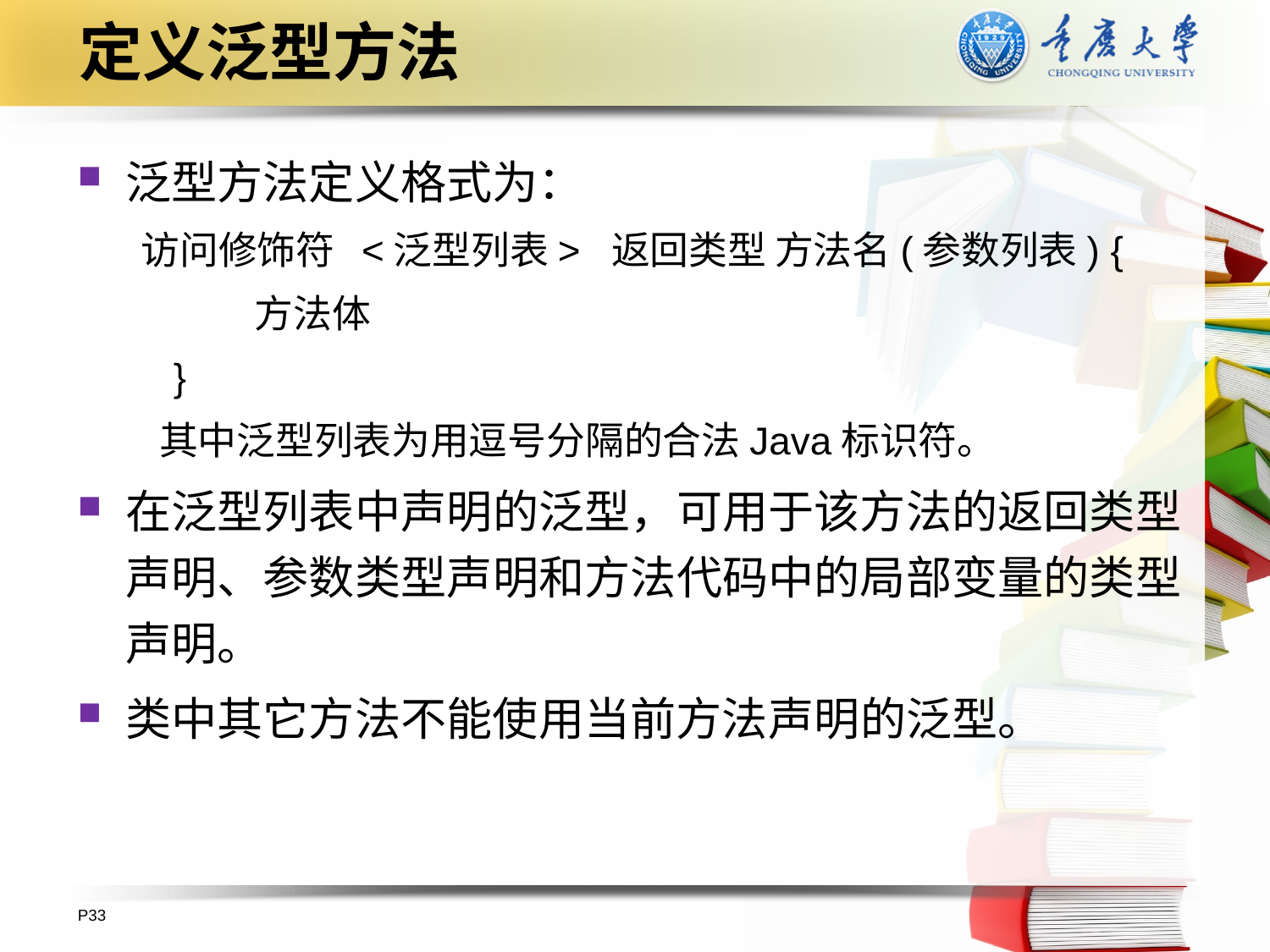

# 定义泛型方法
泛型方法定义格式为：
访问修饰符  <泛型列表>  返回类型 方法名(参数列表) {
            方法体
   }
 其中泛型列表为用逗号分隔的合法Java标识符。
在泛型列表中声明的泛型，可用于该方法的返回类型声明、参数类型声明和方法代码中的局部变量的类型声明。
类中其它方法不能使用当前方法声明的泛型。

P33